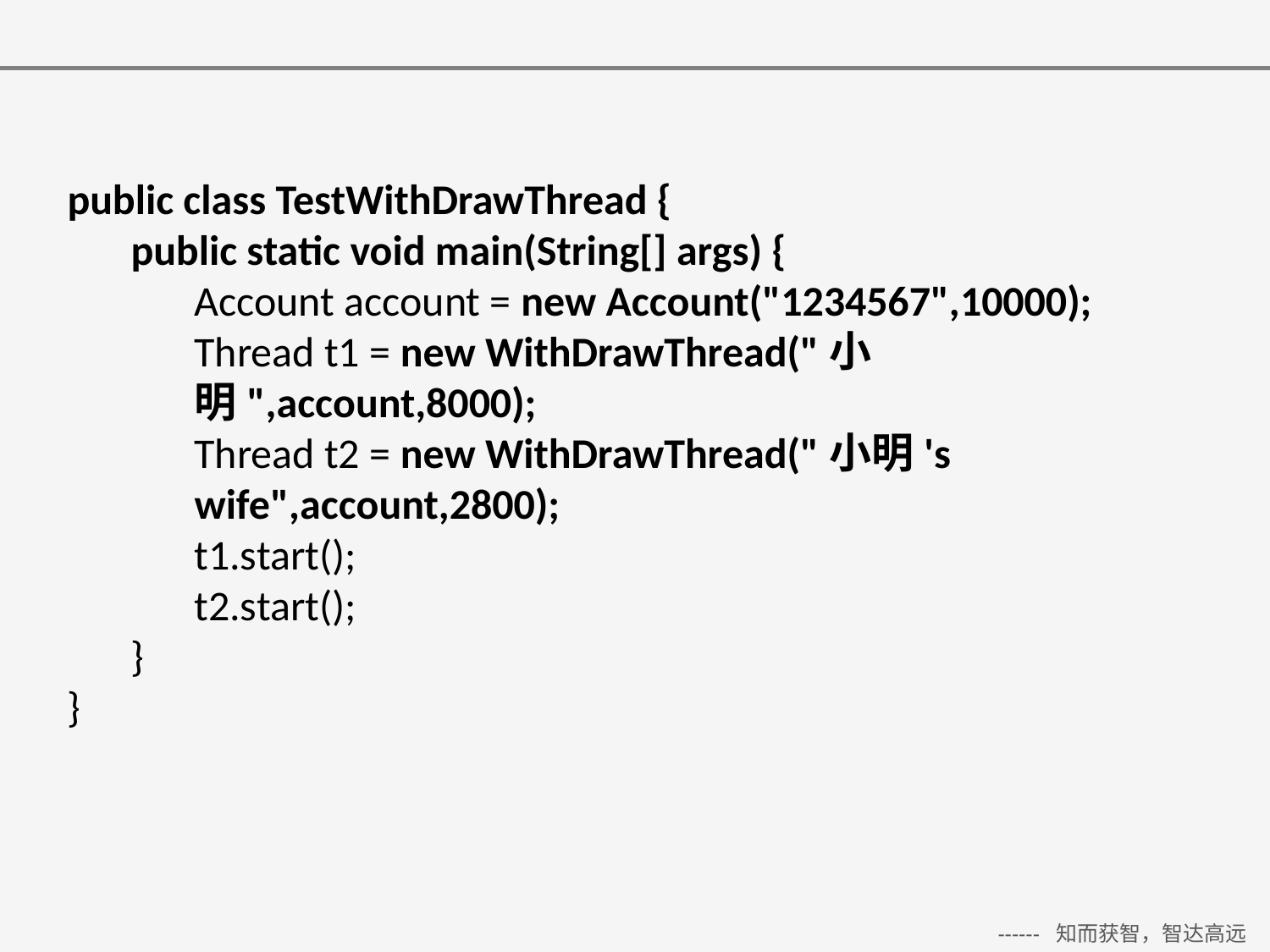

public class TestWithDrawThread {
public static void main(String[] args) {
Account account = new Account("1234567",10000);
Thread t1 = new WithDrawThread("小明",account,8000);
Thread t2 = new WithDrawThread("小明's wife",account,2800);
t1.start();
t2.start();
}
}